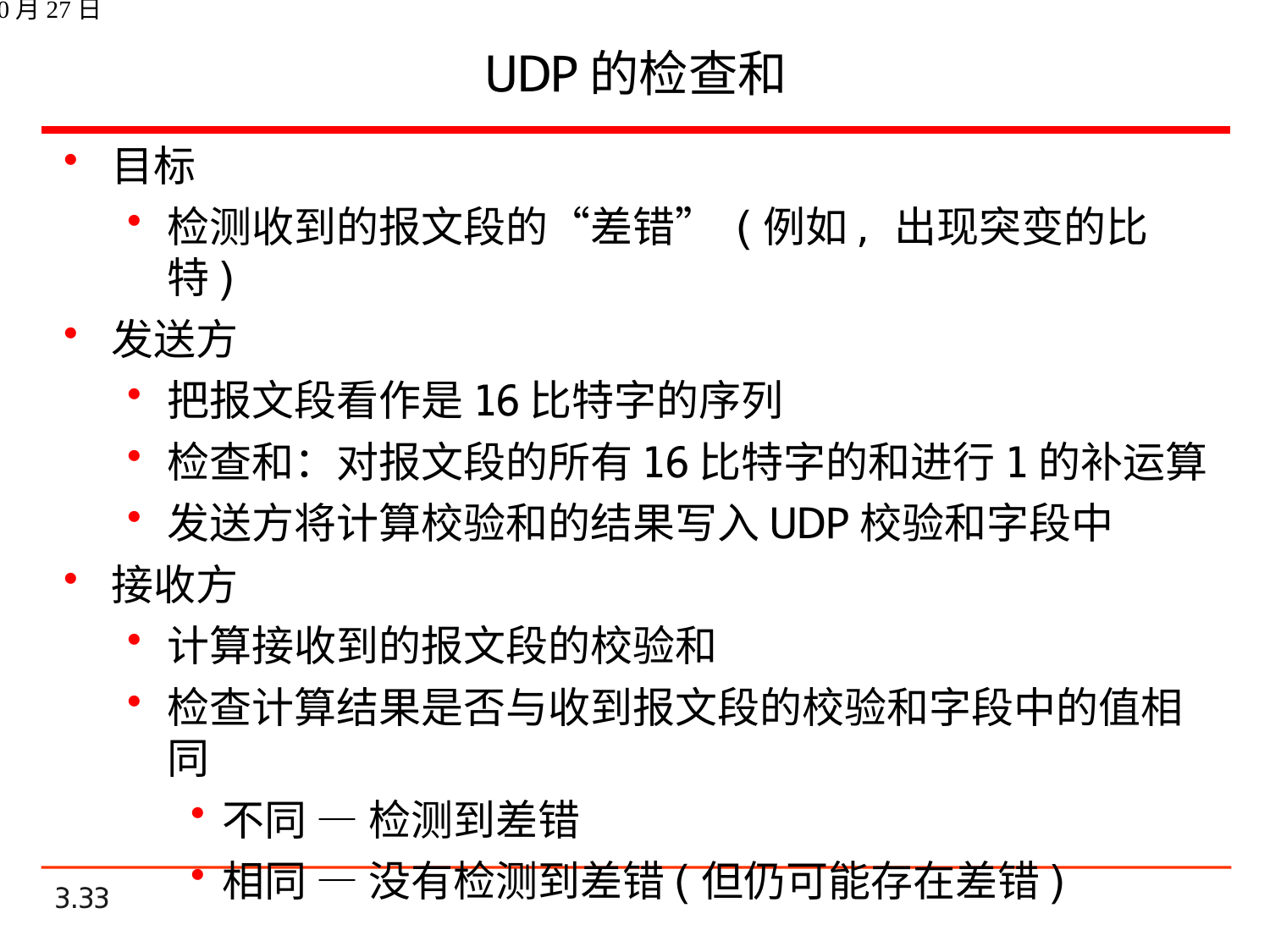

# UDP的检查和
目标
检测收到的报文段的“差错” (例如, 出现突变的比特)
发送方
把报文段看作是16比特字的序列
检查和：对报文段的所有16比特字的和进行1的补运算
发送方将计算校验和的结果写入UDP校验和字段中
接收方
计算接收到的报文段的校验和
检查计算结果是否与收到报文段的校验和字段中的值相同
不同 — 检测到差错
相同 — 没有检测到差错(但仍可能存在差错)
2020年10月27日